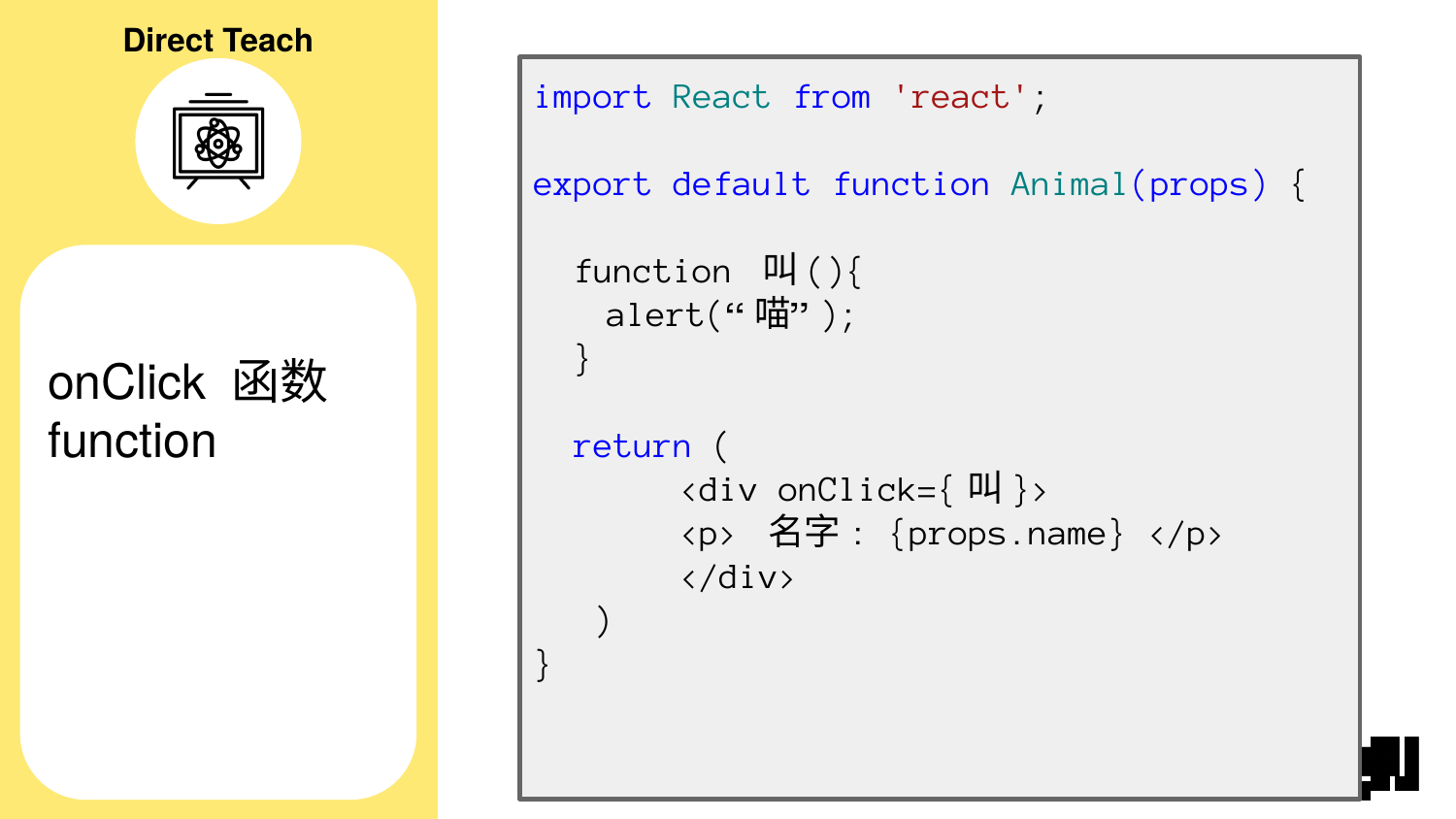

import React from 'react';

export default function Animal(props) {

  function 叫(){
alert(“喵”);
  }

  return (
	<div onClick={叫}>
	<p> 名字: {props.name} </p>
	</div>
   )
}

onClick 函数function